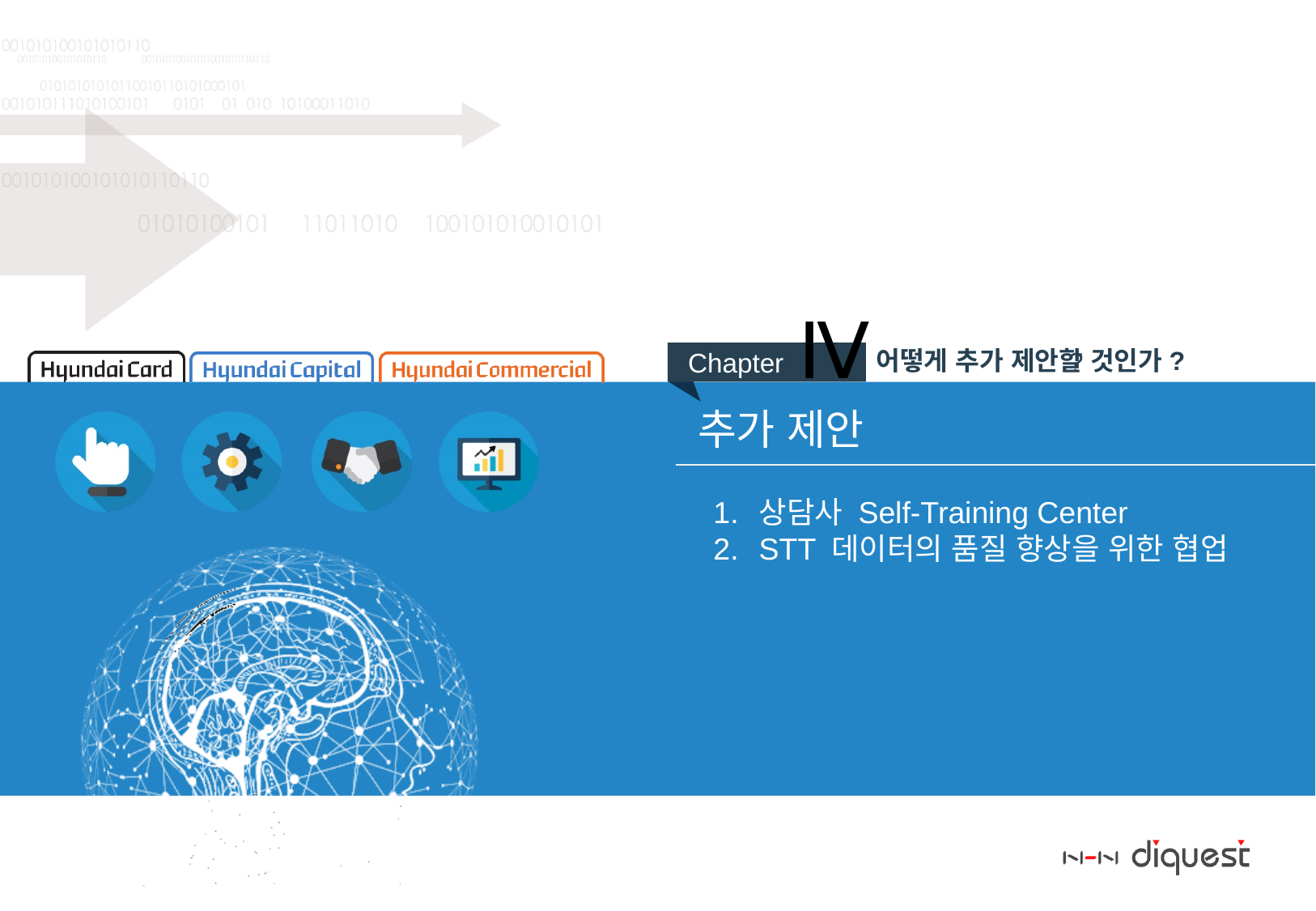

Ⅳ

어떻게 추가 제안할 것인가?

추가 제안

상담사 Self-Training Center
STT 데이터의 품질 향상을 위한 협업